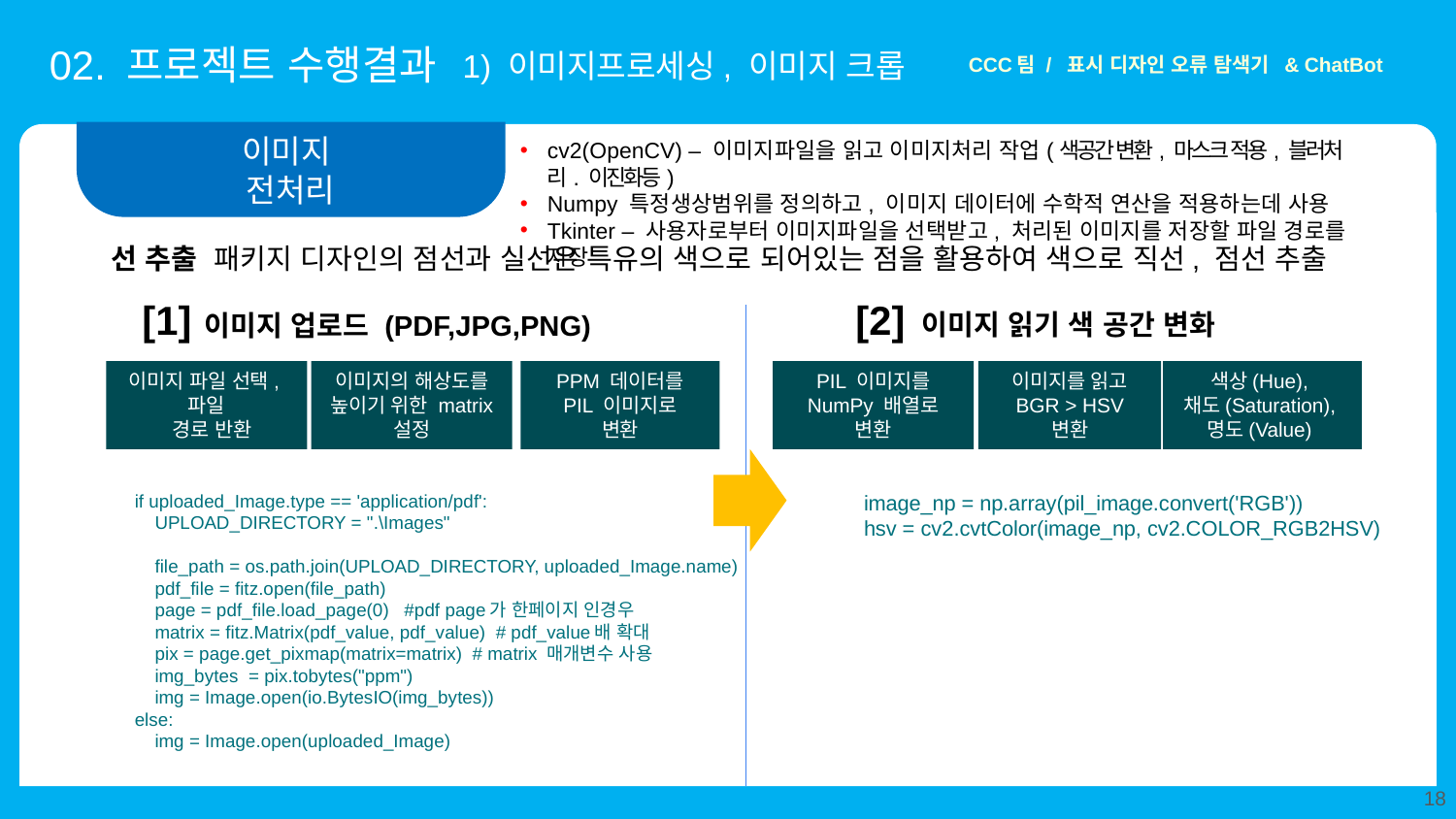

02. 프로젝트 수행결과
1) 이미지프로세싱, 이미지 크롭
CCC팀 /  표시 디자인 오류 탐색기  & ChatBot

이미지
전처리
cv2(OpenCV) – 이미지파일을 읽고 이미지처리 작업(색공간 변환, 마스크 적용, 블러처리. 이진화등)
Numpy 특정생상범위를 정의하고, 이미지 데이터에 수학적 연산을 적용하는데 사용
Tkinter – 사용자로부터 이미지파일을 선택받고, 처리된 이미지를 저장할 파일 경로를 저장
선 추출  패키지 디자인의 점선과 실선은 특유의 색으로 되어있는 점을 활용하여 색으로 직선, 점선 추출
[1]
[2]

이미지 읽기 색 공간 변화

이미지 업로드 (PDF,JPG,PNG)
PPM 데이터를
 PIL 이미지로
변환
이미지 파일 선택,
파일
 경로 반환
이미지의 해상도를 높이기 위한 matrix 설정
PIL 이미지를 NumPy 배열로 변환
이미지를 읽고
BGR > HSV 변환
색상(Hue),
채도(Saturation),
명도(Value)

    if uploaded_Image.type == 'application/pdf':
        UPLOAD_DIRECTORY = ".\Images"
        file_path = os.path.join(UPLOAD_DIRECTORY, uploaded_Image.name)
        pdf_file = fitz.open(file_path)
        page = pdf_file.load_page(0)   #pdf page가 한페이지 인경우
        matrix = fitz.Matrix(pdf_value, pdf_value)  # pdf_value배 확대
        pix = page.get_pixmap(matrix=matrix)  # matrix 매개변수 사용
        img_bytes  = pix.tobytes("ppm")
        img = Image.open(io.BytesIO(img_bytes))
    else:
        img = Image.open(uploaded_Image)
    image_np = np.array(pil_image.convert('RGB'))
    hsv = cv2.cvtColor(image_np, cv2.COLOR_RGB2HSV)